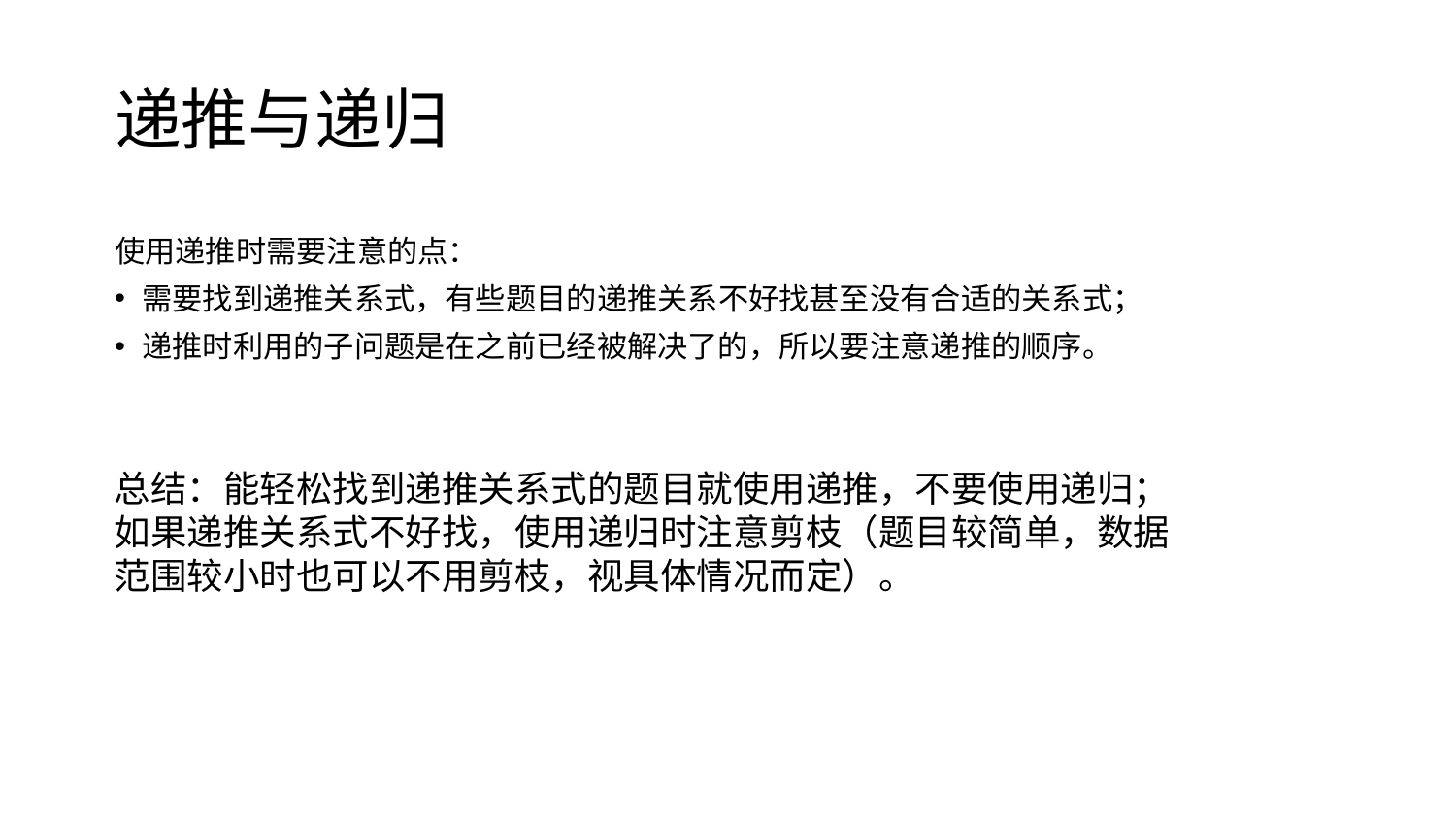

# 递推与递归
使用递推时需要注意的点：
需要找到递推关系式，有些题目的递推关系不好找甚至没有合适的关系式；
递推时利用的子问题是在之前已经被解决了的，所以要注意递推的顺序。
总结：能轻松找到递推关系式的题目就使用递推，不要使用递归；如果递推关系式不好找，使用递归时注意剪枝（题目较简单，数据范围较小时也可以不用剪枝，视具体情况而定）。